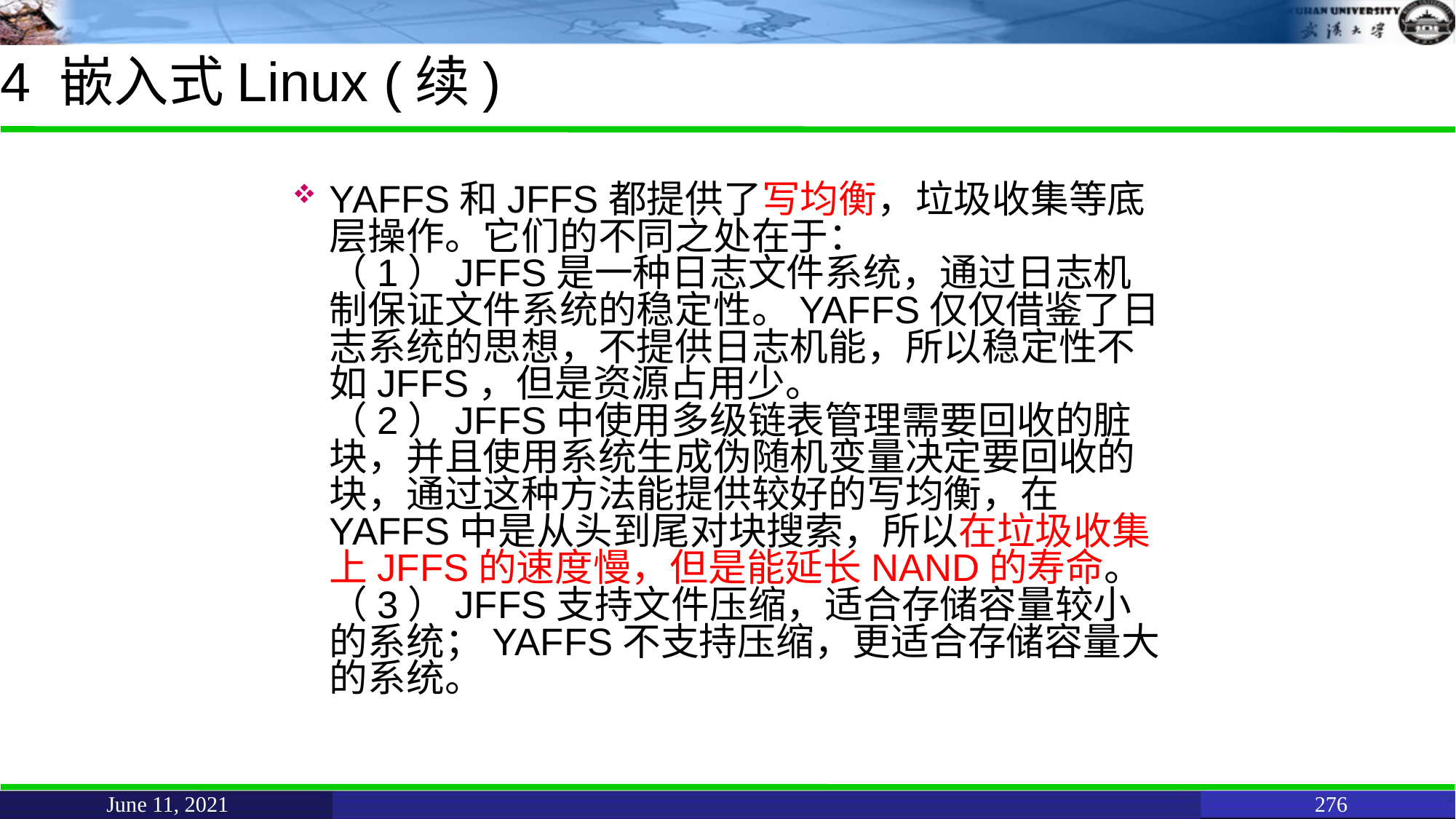

# 4 嵌入式Linux (续)
YAFFS和JFFS都提供了写均衡，垃圾收集等底层操作。它们的不同之处在于：
（1）JFFS是一种日志文件系统，通过日志机制保证文件系统的稳定性。YAFFS仅仅借鉴了日志系统的思想，不提供日志机能，所以稳定性不如JFFS，但是资源占用少。
（2）JFFS中使用多级链表管理需要回收的脏块，并且使用系统生成伪随机变量决定要回收的块，通过这种方法能提供较好的写均衡，在YAFFS中是从头到尾对块搜索，所以在垃圾收集上JFFS的速度慢，但是能延长NAND的寿命。
（3）JFFS支持文件压缩，适合存储容量较小的系统；YAFFS不支持压缩，更适合存储容量大的系统。

June 11, 2021

276